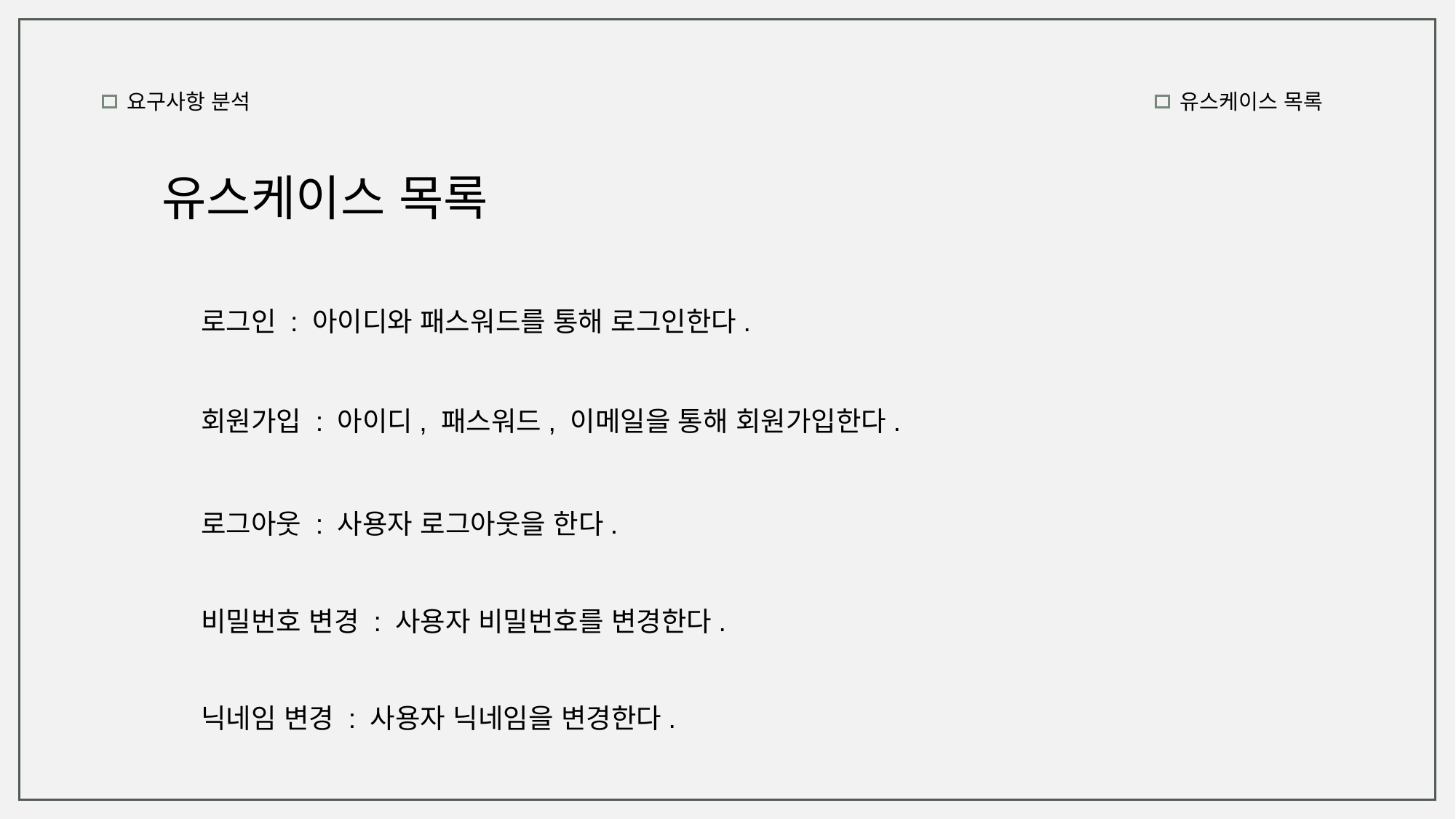

요구사항 분석
유스케이스 목록

유스케이스 목록
로그인 : 아이디와 패스워드를 통해 로그인한다.

회원가입 : 아이디, 패스워드, 이메일을 통해 회원가입한다.

로그아웃 : 사용자 로그아웃을 한다.

비밀번호 변경 : 사용자 비밀번호를 변경한다.

닉네임 변경 : 사용자 닉네임을 변경한다.